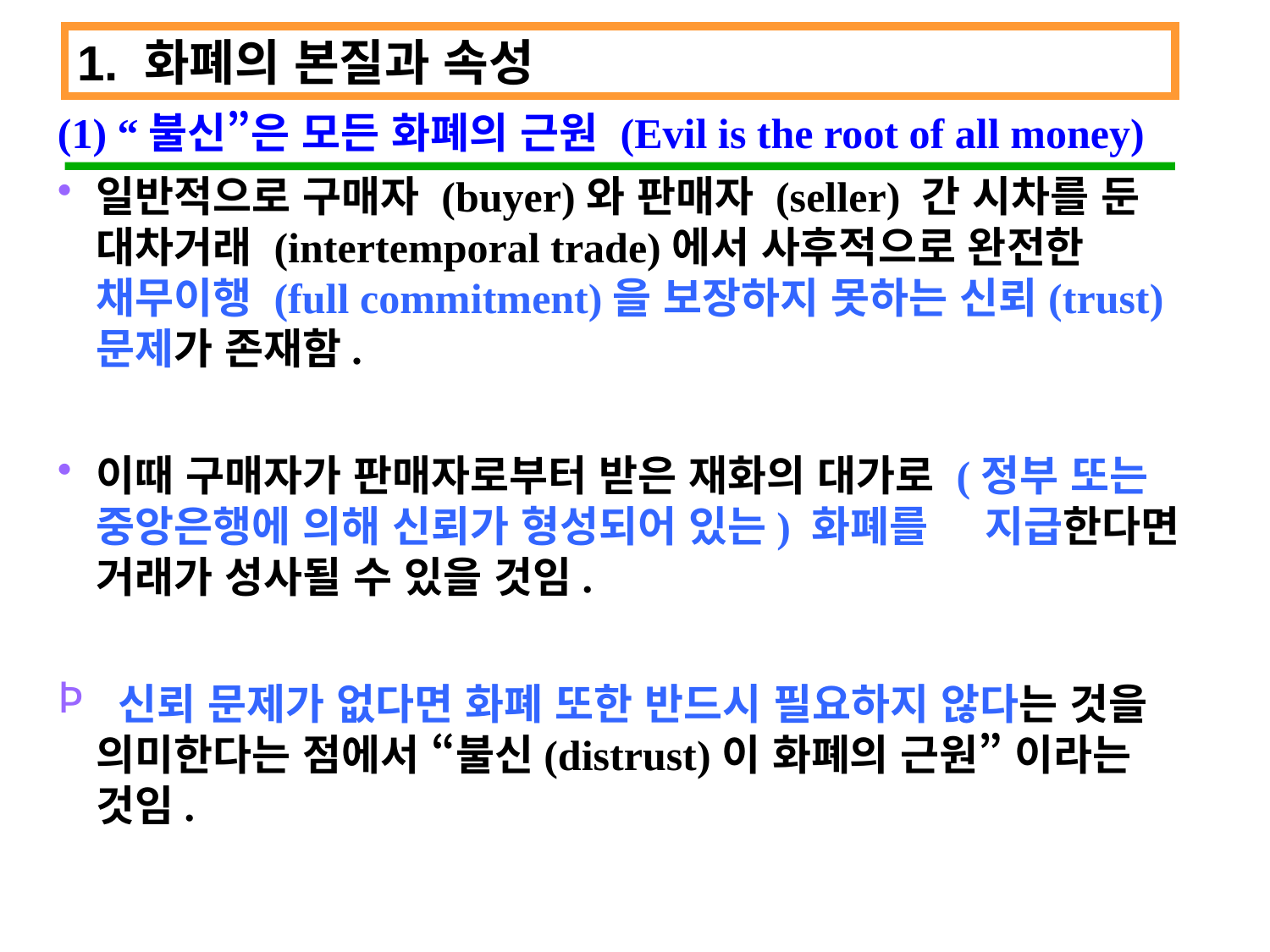

1. 화폐의 본질과 속성
(1) “불신”은 모든 화폐의 근원 (Evil is the root of all money)
일반적으로 구매자 (buyer)와 판매자 (seller) 간 시차를 둔 대차거래 (intertemporal trade)에서 사후적으로 완전한 채무이행 (full commitment)을 보장하지 못하는 신뢰(trust) 문제가 존재함.

이때 구매자가 판매자로부터 받은 재화의 대가로 (정부 또는 중앙은행에 의해 신뢰가 형성되어 있는) 화폐를 	지급한다면 거래가 성사될 수 있을 것임.

 신뢰 문제가 없다면 화폐 또한 반드시 필요하지 않다는 것을  의미한다는 점에서 “불신(distrust)이 화폐의 근원” 이라는 것임.